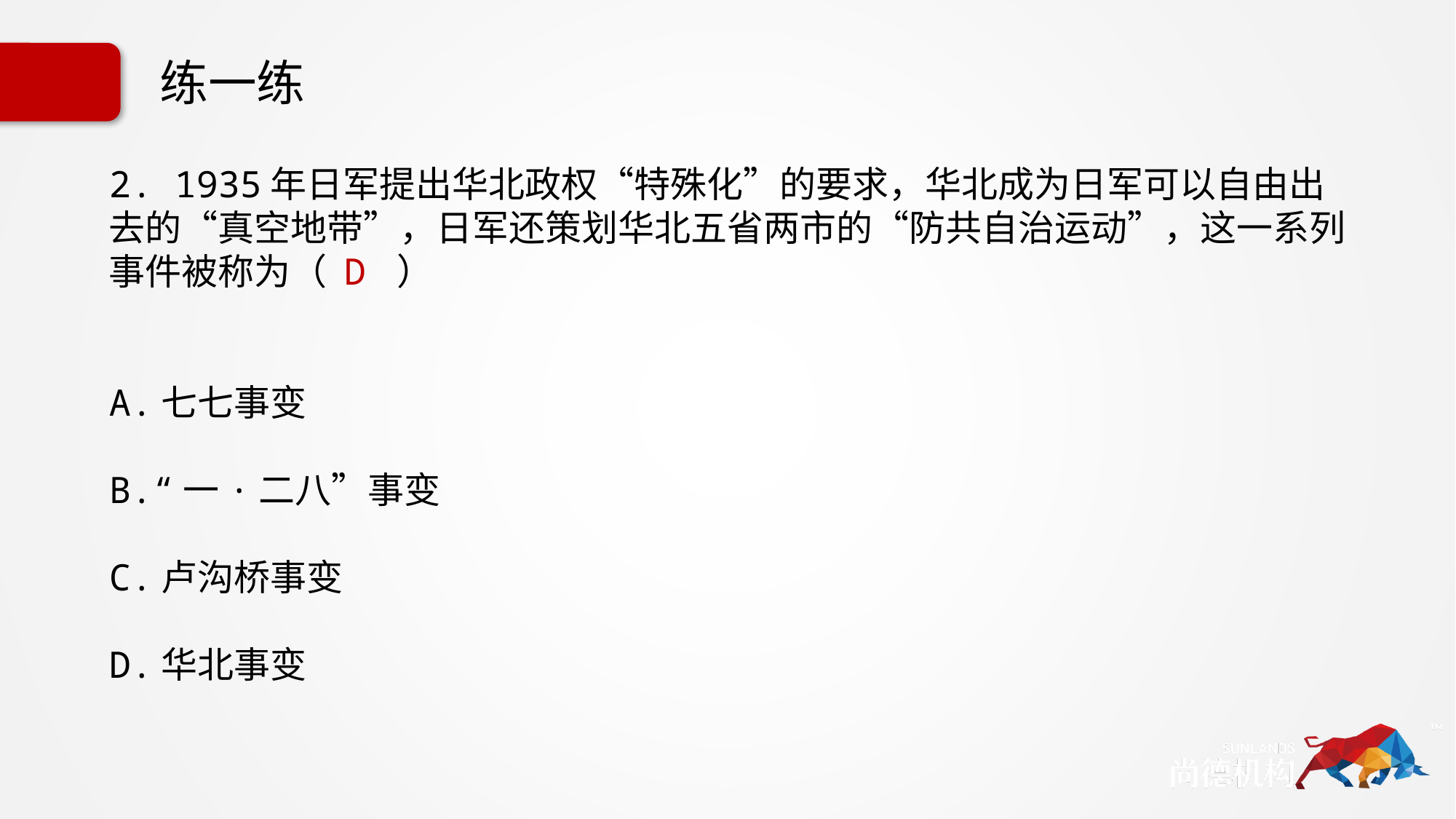

# 练一练
2. 1935年日军提出华北政权“特殊化”的要求，华北成为日军可以自由出去的“真空地带”，日军还策划华北五省两市的“防共自治运动”，这一系列事件被称为（ D ）

A.七七事变

B.“一·二八”事变

C.卢沟桥事变

D.华北事变